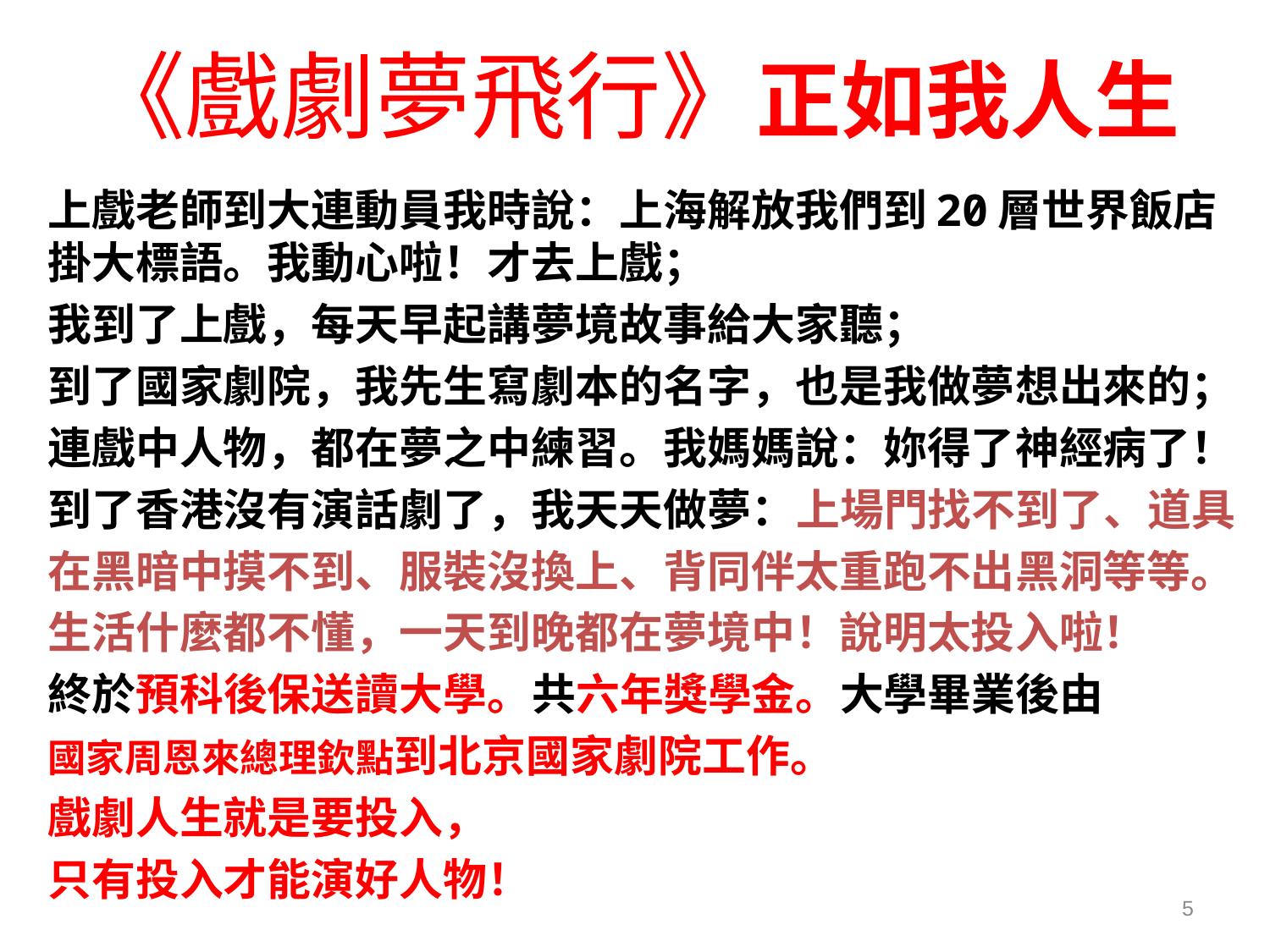

# 《戲劇夢飛行》正如我人生
上戲老師到大連動員我時說：上海解放我們到20層世界飯店掛大標語。我動心啦！才去上戲；
我到了上戲，每天早起講夢境故事給大家聽；
到了國家劇院，我先生寫劇本的名字，也是我做夢想出來的；
連戲中人物，都在夢之中練習。我媽媽說：妳得了神經病了！
到了香港沒有演話劇了，我天天做夢：上場門找不到了、道具
在黑暗中摸不到、服裝沒換上、背同伴太重跑不出黑洞等等。
生活什麼都不懂，一天到晚都在夢境中！說明太投入啦！
終於預科後保送讀大學。共六年獎學金。大學畢業後由
國家周恩來總理欽點到北京國家劇院工作。
戲劇人生就是要投入，
只有投入才能演好人物！
5